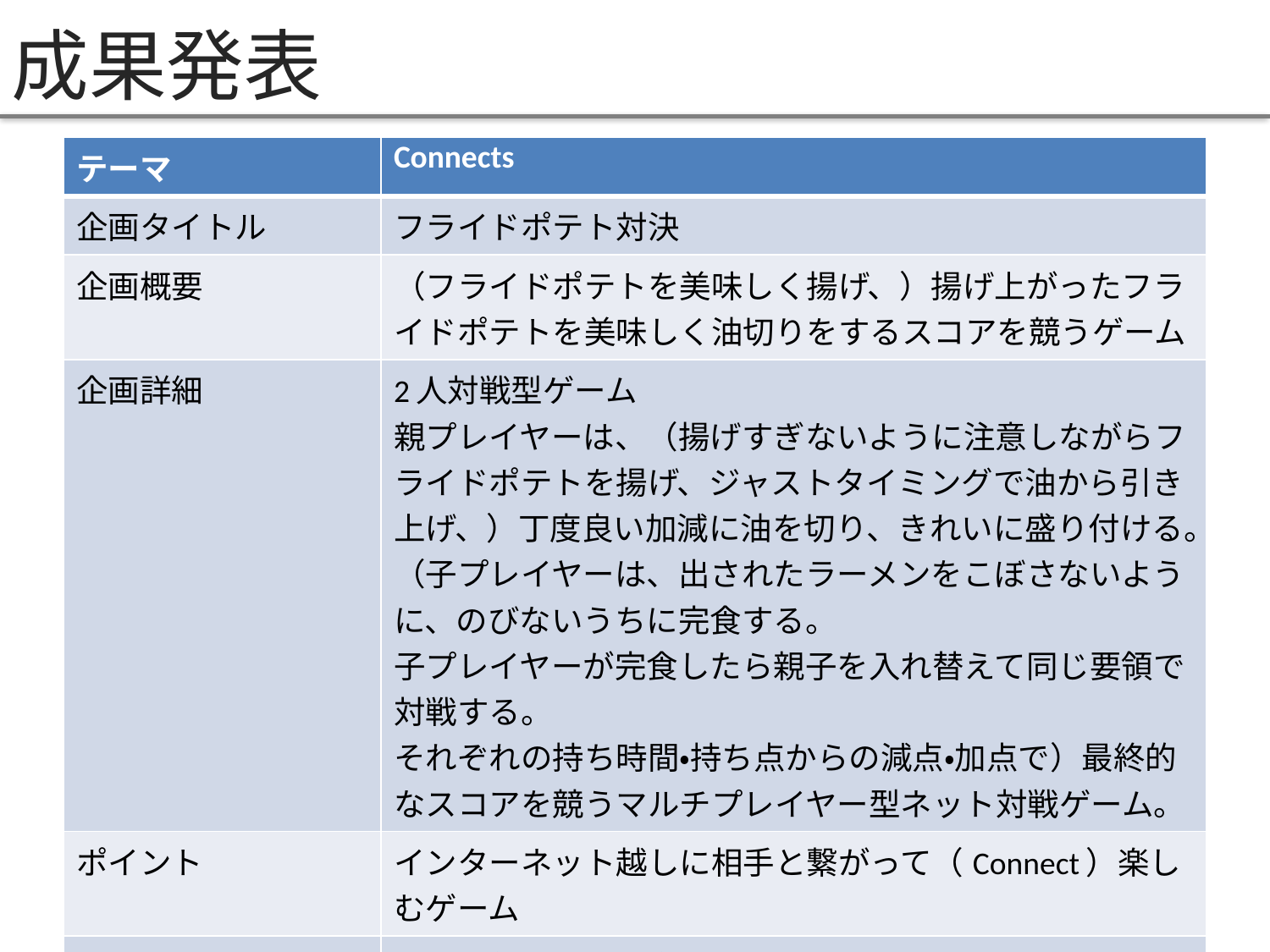

# 成果発表
| テーマ | Connects |
| --- | --- |
| 企画タイトル | フライドポテト対決 |
| 企画概要 | （フライドポテトを美味しく揚げ、）揚げ上がったフライドポテトを美味しく油切りをするスコアを競うゲーム |
| 企画詳細 | 2人対戦型ゲーム 親プレイヤーは、（揚げすぎないように注意しながらフライドポテトを揚げ、ジャストタイミングで油から引き上げ、）丁度良い加減に油を切り、きれいに盛り付ける。 （子プレイヤーは、出されたラーメンをこぼさないように、のびないうちに完食する。 子プレイヤーが完食したら親子を入れ替えて同じ要領で対戦する。 それぞれの持ち時間・持ち点からの減点・加点で）最終的なスコアを競うマルチプレイヤー型ネット対戦ゲーム。 |
| ポイント | インターネット越しに相手と繋がって（Connect）楽しむゲーム |
| 使用技術 | Unity（ゲーム開発） Blender（油切りざる、フライドポテト） PhotonCloud (Photon Unity Networking / ネットワーク通信) |